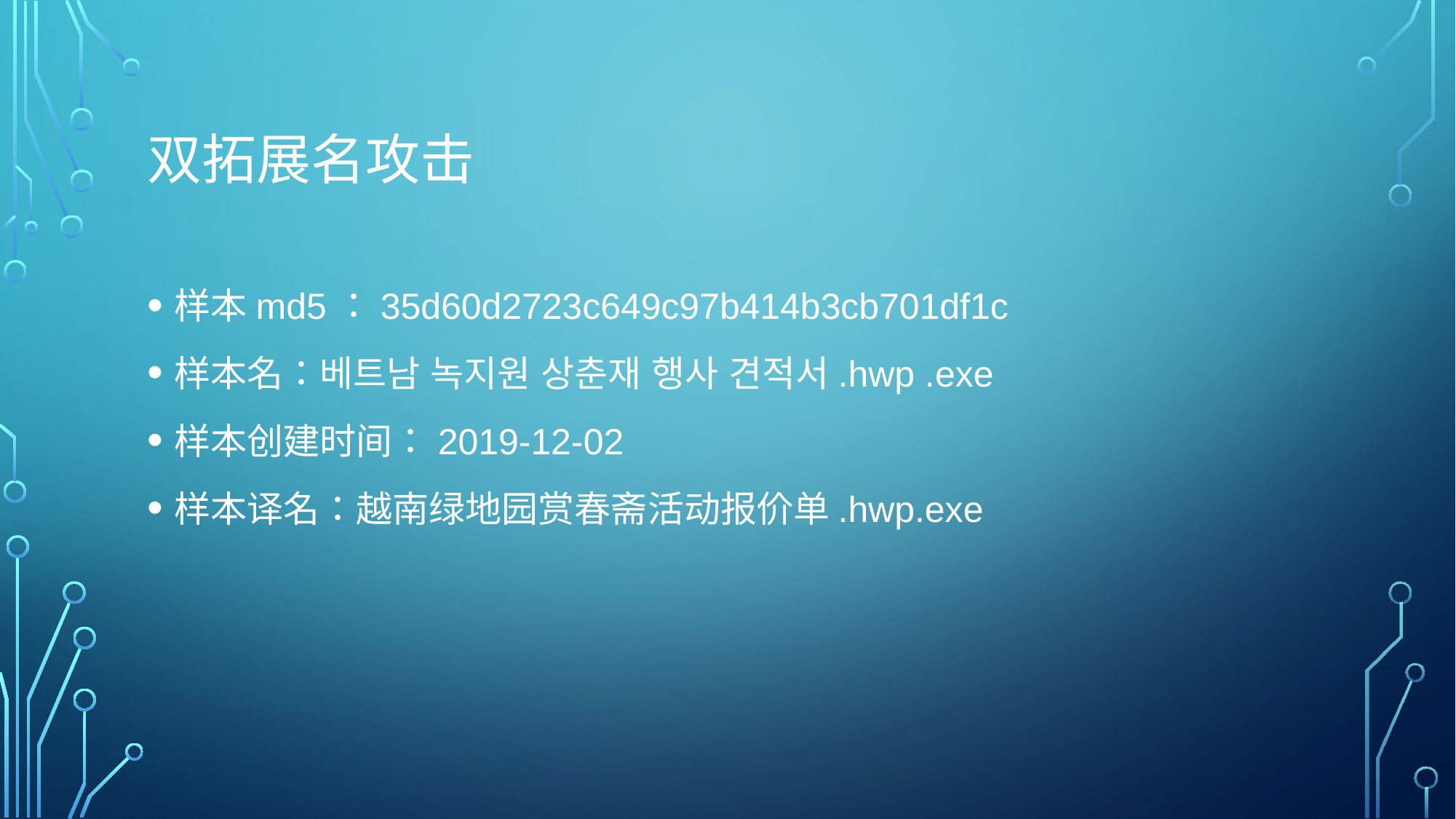

# 双拓展名攻击
样本md5：35d60d2723c649c97b414b3cb701df1c
样本名：베트남 녹지원 상춘재 행사 견적서.hwp .exe
样本创建时间：2019-12-02
样本译名：越南绿地园赏春斋活动报价单.hwp.exe